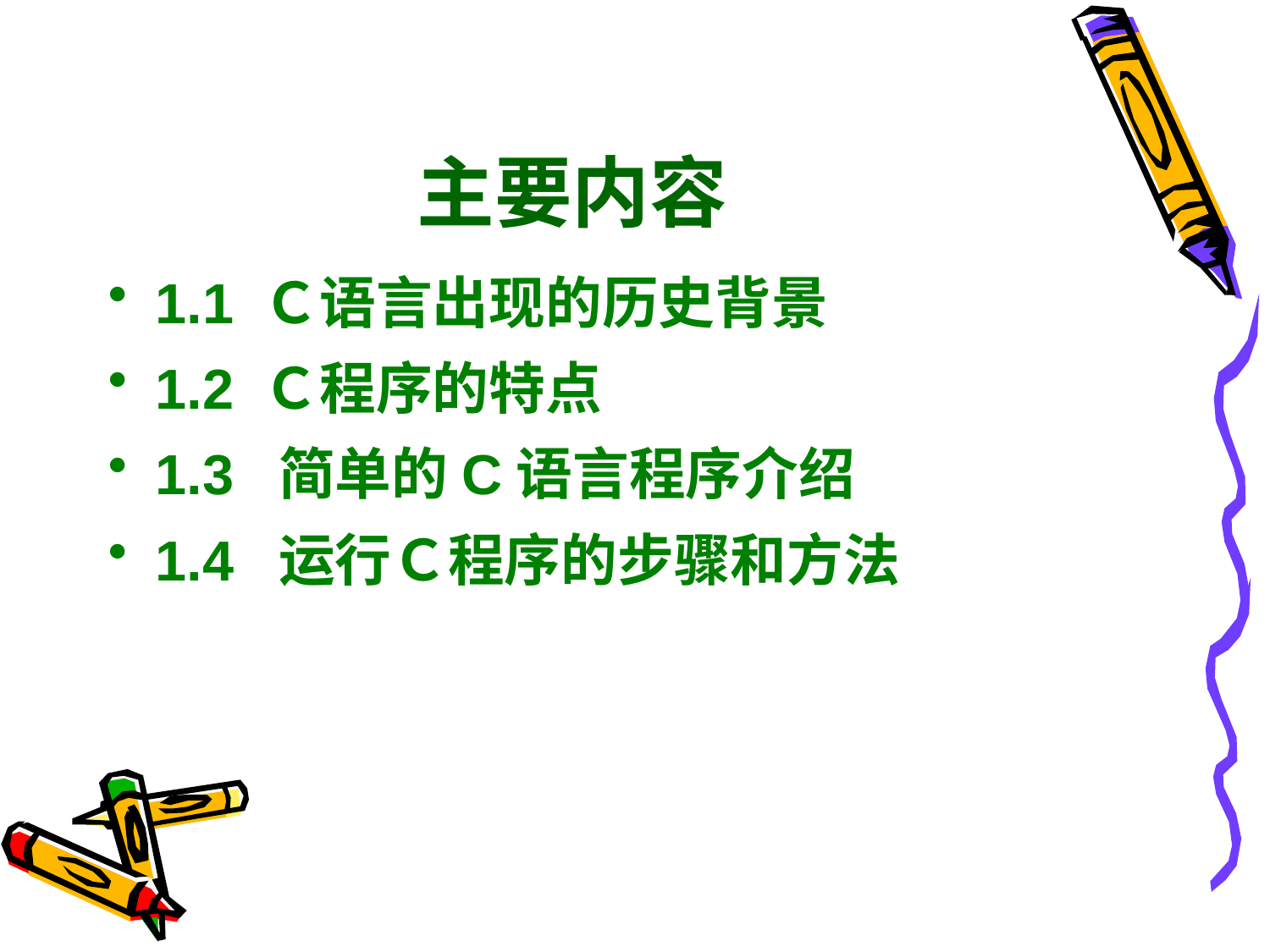

# 主要内容
1.1 Ｃ语言出现的历史背景
1.2 Ｃ程序的特点
1.3  简单的C语言程序介绍
1.4  运行Ｃ程序的步骤和方法